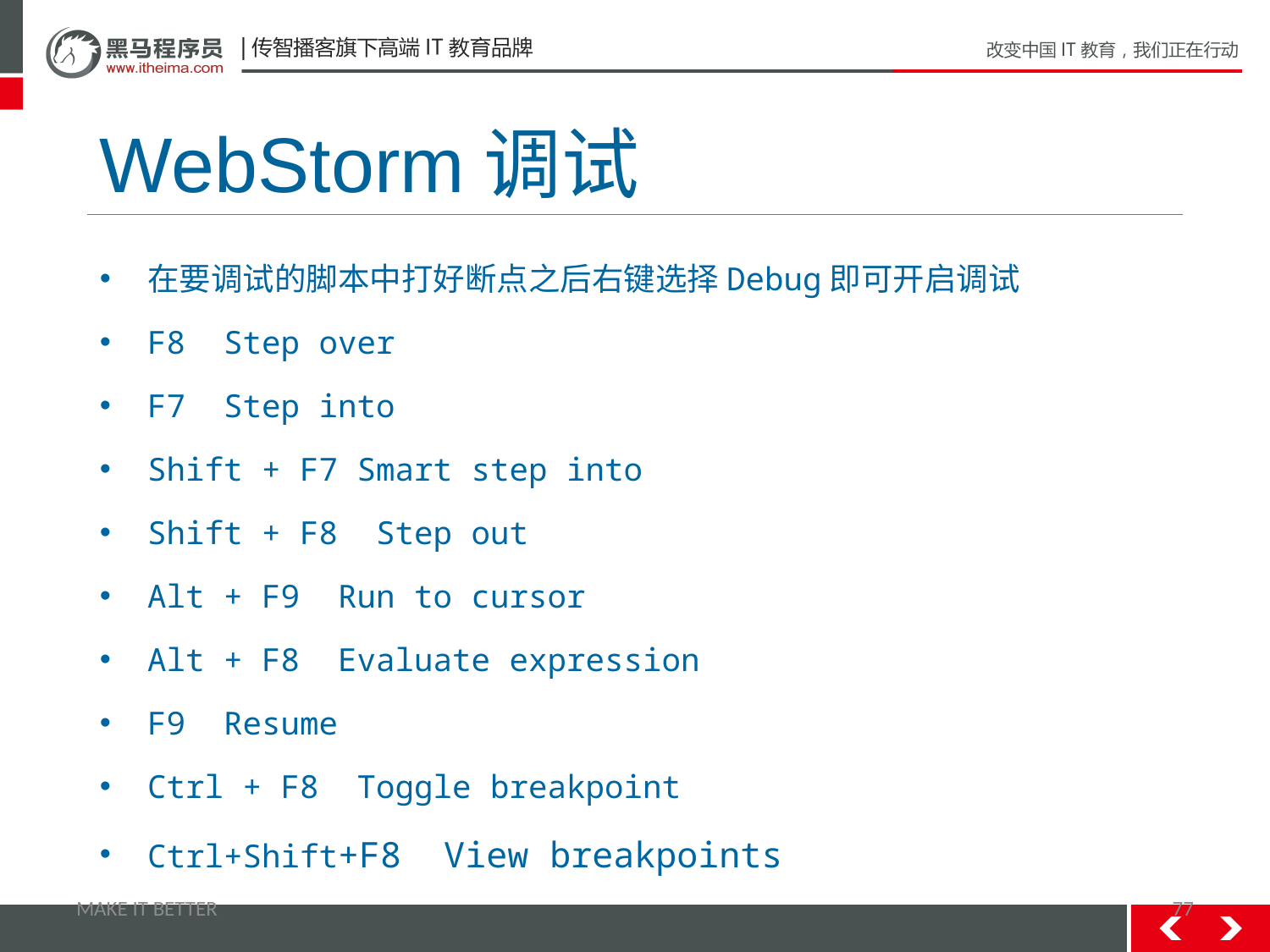

# WebStorm调试
在要调试的脚本中打好断点之后右键选择Debug即可开启调试
F8  Step over
F7  Step into
Shift + F7 Smart step into
Shift + F8  Step out
Alt + F9  Run to cursor
Alt + F8  Evaluate expression
F9  Resume
Ctrl + F8  Toggle breakpoint
Ctrl+Shift+F8  View breakpoints
MAKE IT BETTER
77